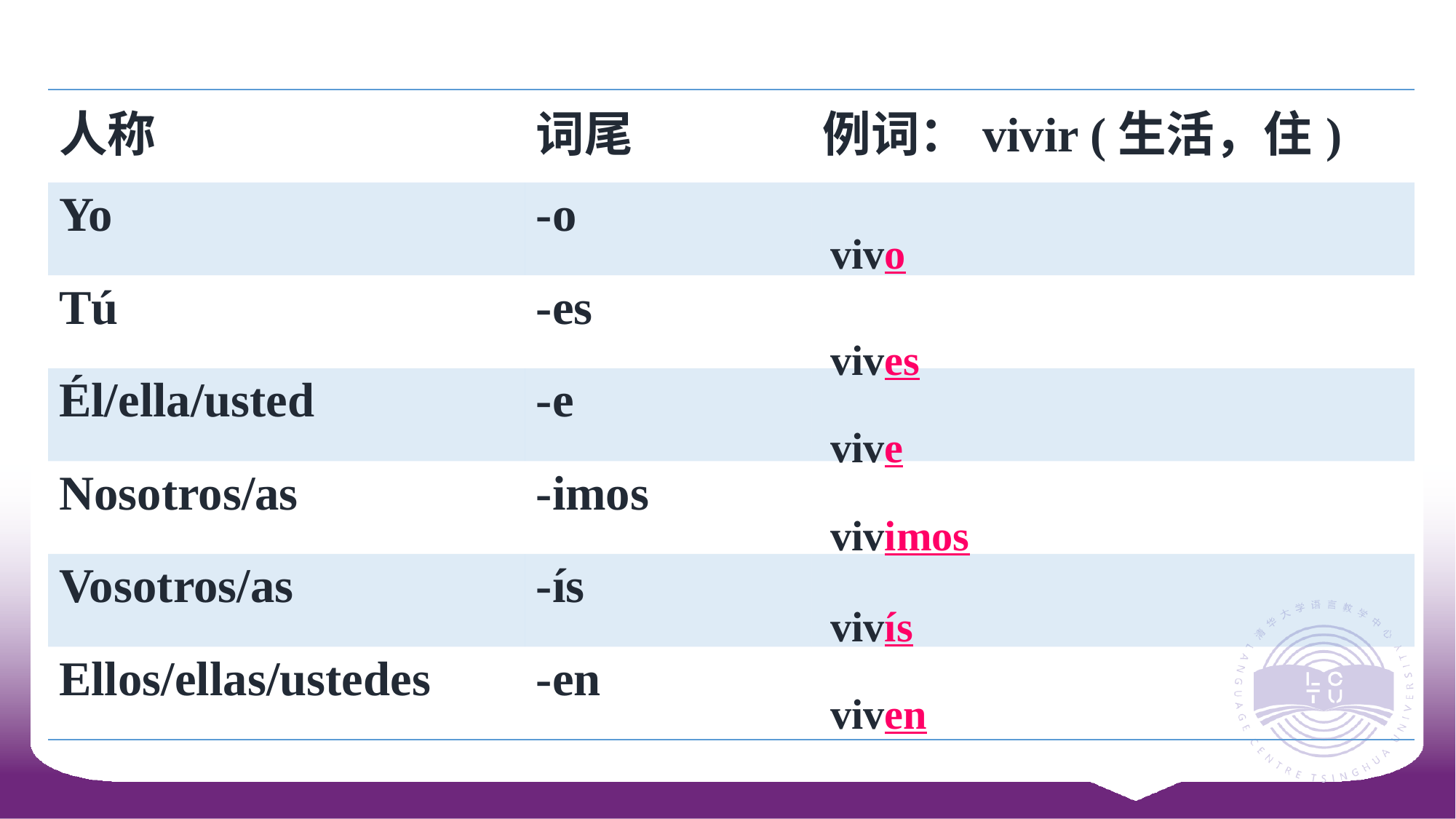

| 人称 | 词尾 | 例词：vivir (生活，住) |
| --- | --- | --- |
| Yo | -o |  |
| Tú | -es |  |
| Él/ella/usted | -e |  |
| Nosotros/as | -imos |  |
| Vosotros/as | -ís |  |
| Ellos/ellas/ustedes | -en |  |
vivo
vives
vive
vivimos
vivís
viven